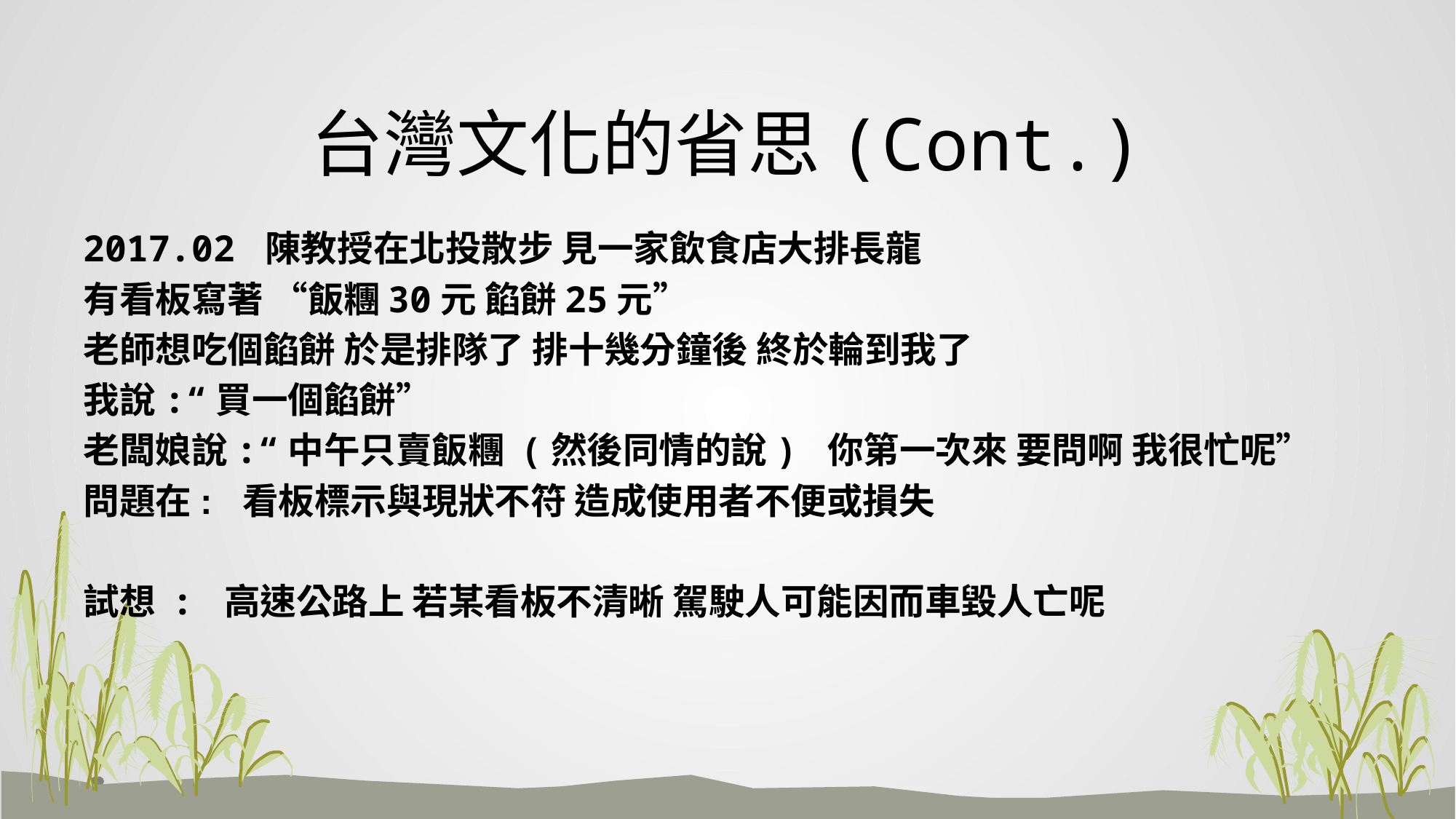

# 台灣文化的省思(Cont.)
2017.02 陳教授在北投散步 見一家飲食店大排長龍
有看板寫著 “飯糰30元 餡餅25元”
老師想吃個餡餅 於是排隊了 排十幾分鐘後 終於輪到我了
我說:“買一個餡餅”
老闆娘說:“中午只賣飯糰 (然後同情的說) 你第一次來 要問啊 我很忙呢”
問題在: 看板標示與現狀不符 造成使用者不便或損失

試想 : 高速公路上 若某看板不清晰 駕駛人可能因而車毀人亡呢